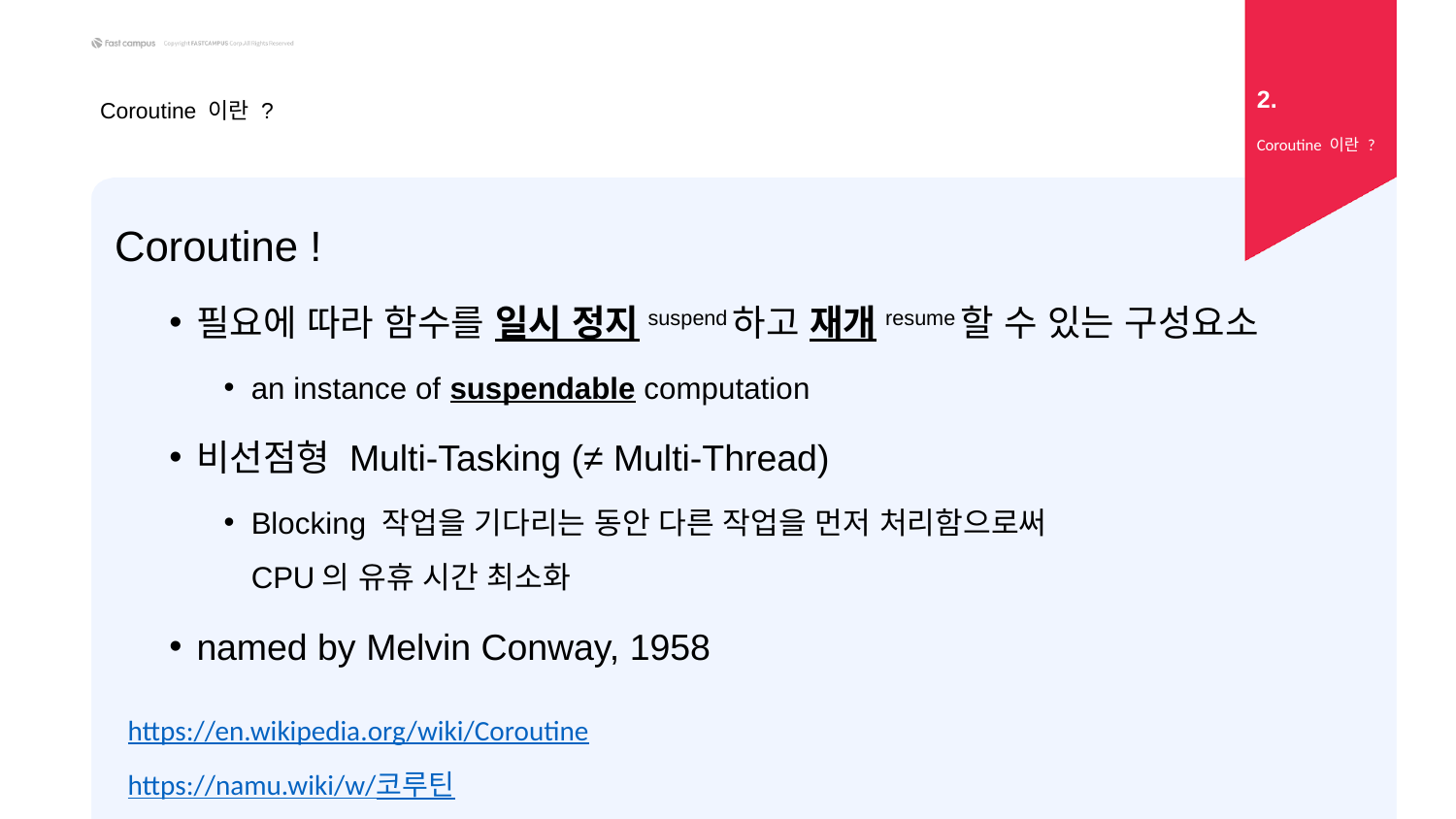

2.
# Coroutine 이란 ?
Coroutine 이란 ?
Coroutine !
필요에 따라 함수를 일시 정지suspend하고 재개resume할 수 있는 구성요소
an instance of suspendable computation
비선점형 Multi-Tasking (≠ Multi-Thread)
Blocking 작업을 기다리는 동안 다른 작업을 먼저 처리함으로써
CPU의 유휴 시간 최소화
named by Melvin Conway, 1958
https://en.wikipedia.org/wiki/Coroutine
https://namu.wiki/w/코루틴